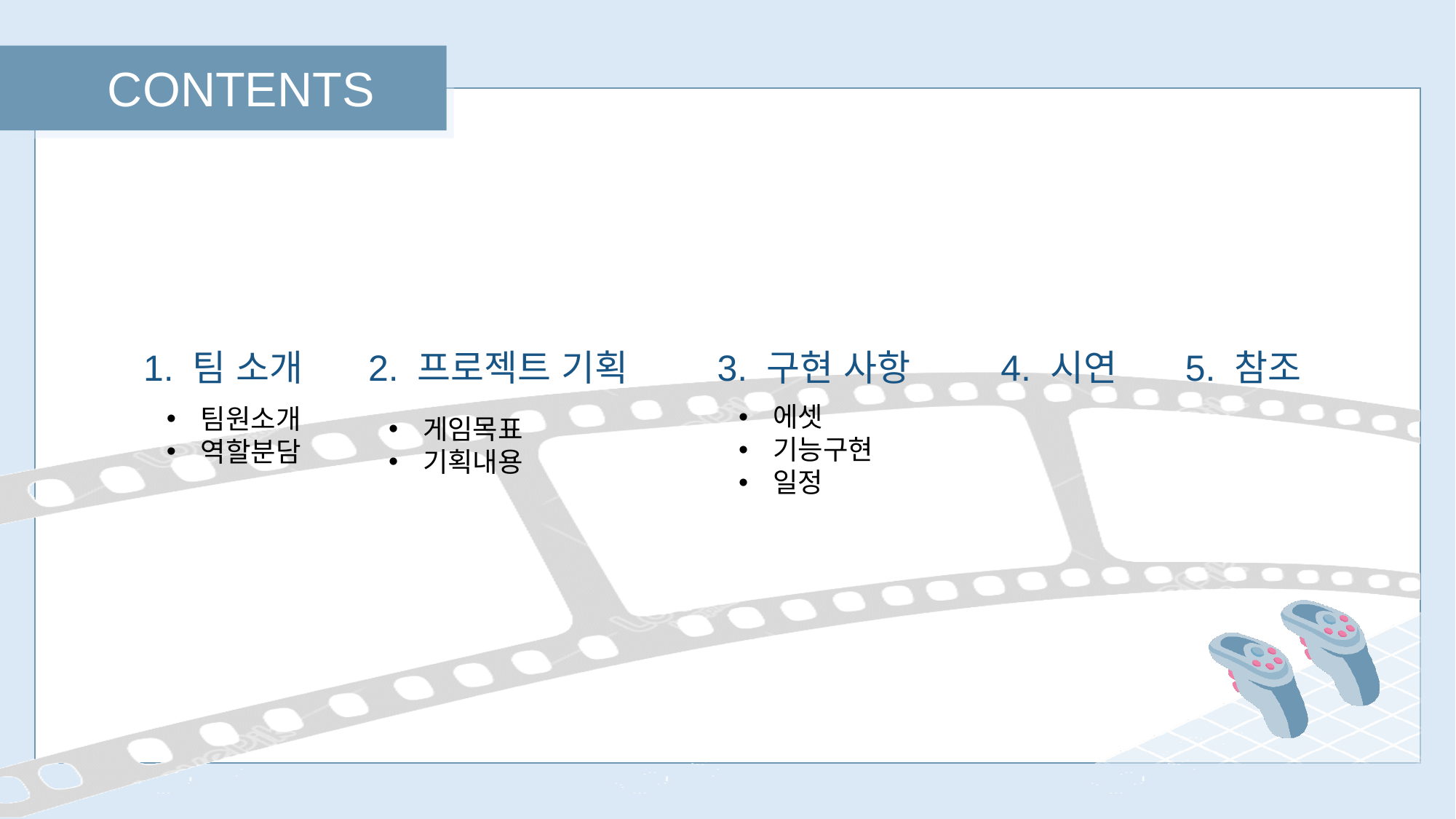

5. 참조
1. 팀 소개
팀원소개
역할분담
2. 프로젝트 기획
게임목표
기획내용

3. 구현 사항
에셋
기능구현
일정
4. 시연